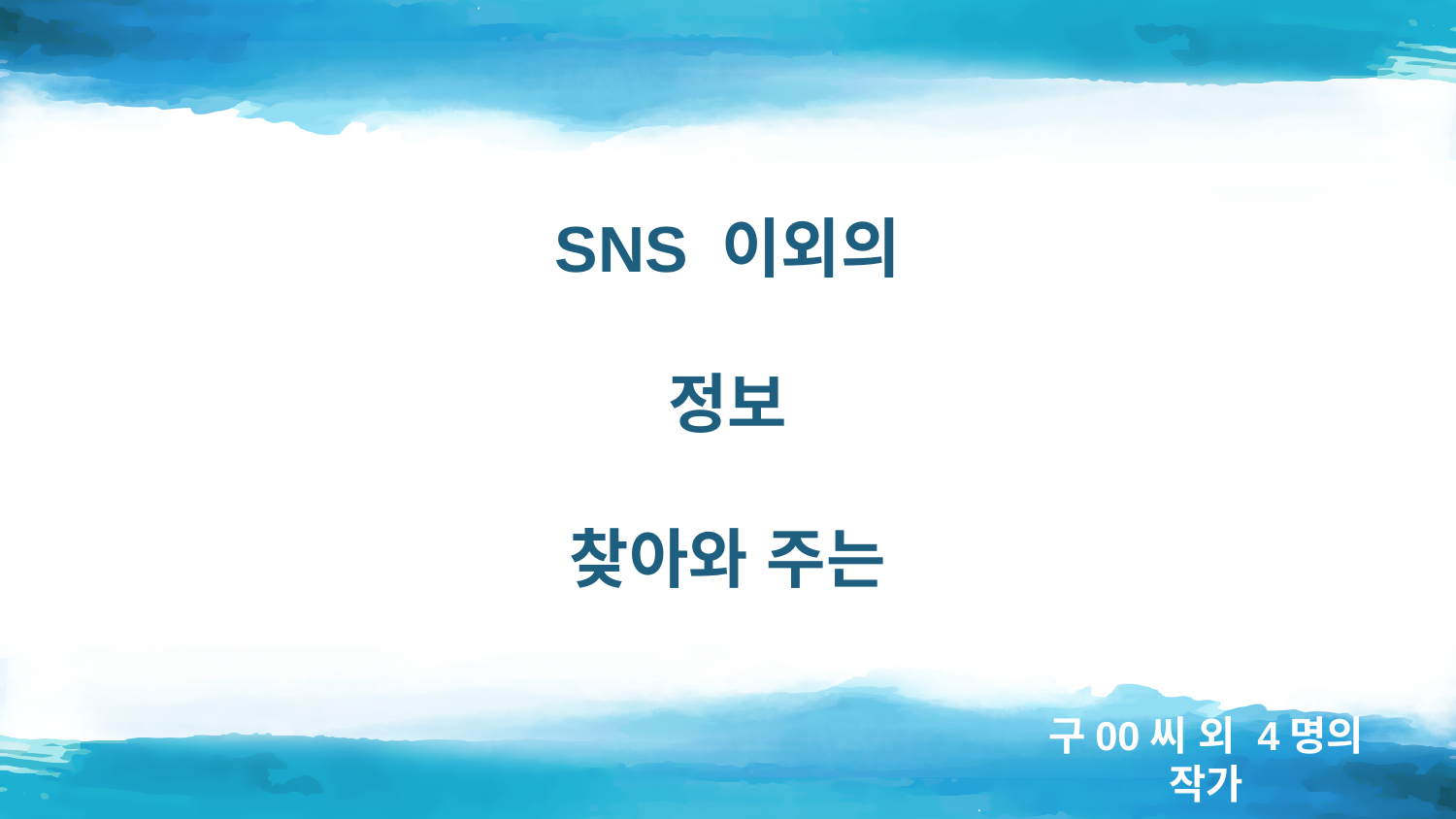

SNS 이외의

정보

찾아와 주는
# 구00씨 외 4명의 작가